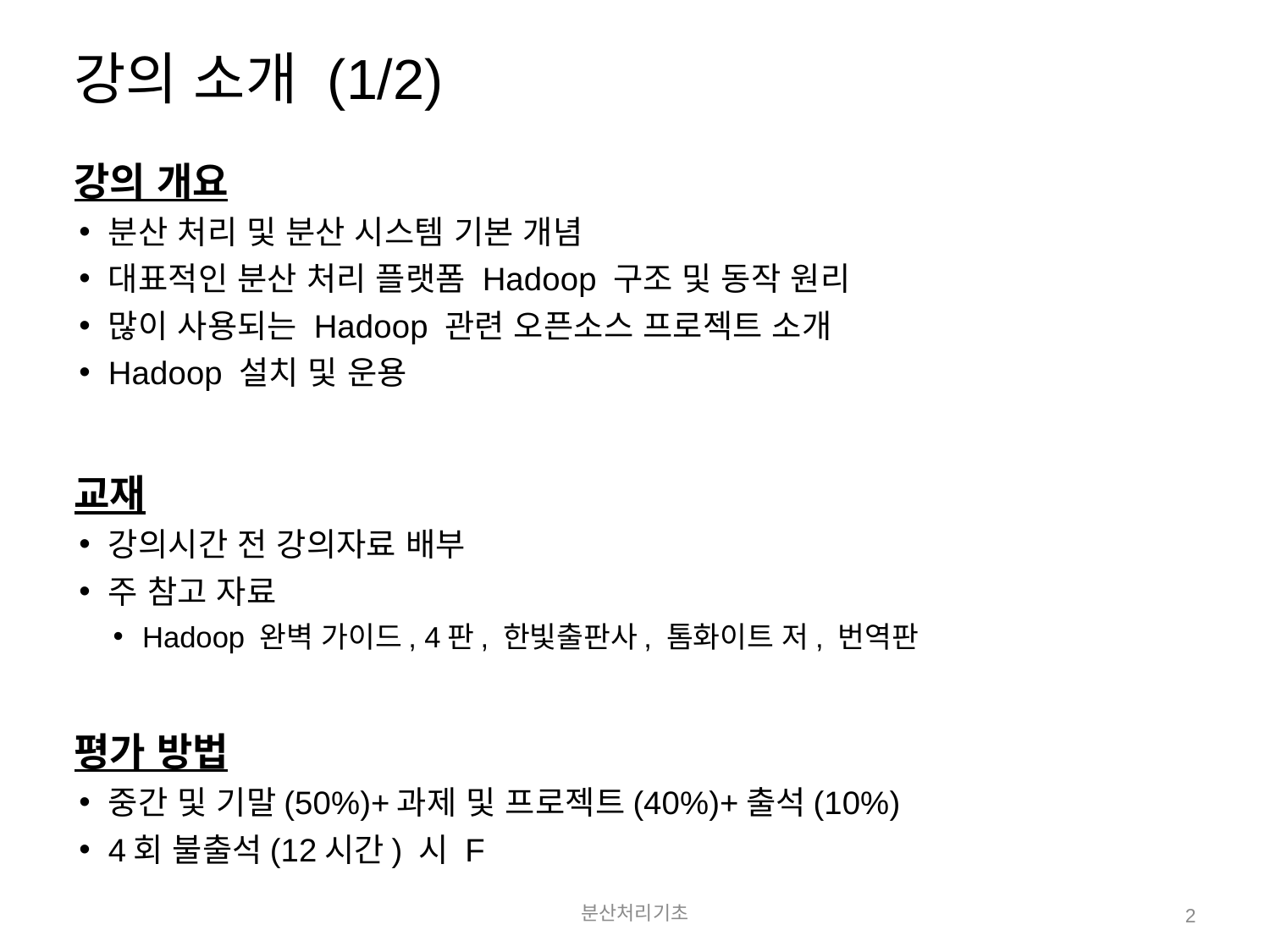

# 강의 소개 (1/2)
강의 개요
분산 처리 및 분산 시스템 기본 개념
대표적인 분산 처리 플랫폼 Hadoop 구조 및 동작 원리
많이 사용되는 Hadoop 관련 오픈소스 프로젝트 소개
Hadoop 설치 및 운용

교재
강의시간 전 강의자료 배부
주 참고 자료
Hadoop 완벽 가이드, 4판, 한빛출판사, 톰화이트 저, 번역판

평가 방법
중간 및 기말(50%)+과제 및 프로젝트(40%)+출석(10%)
4회 불출석(12시간) 시 F

분산처리기초
2